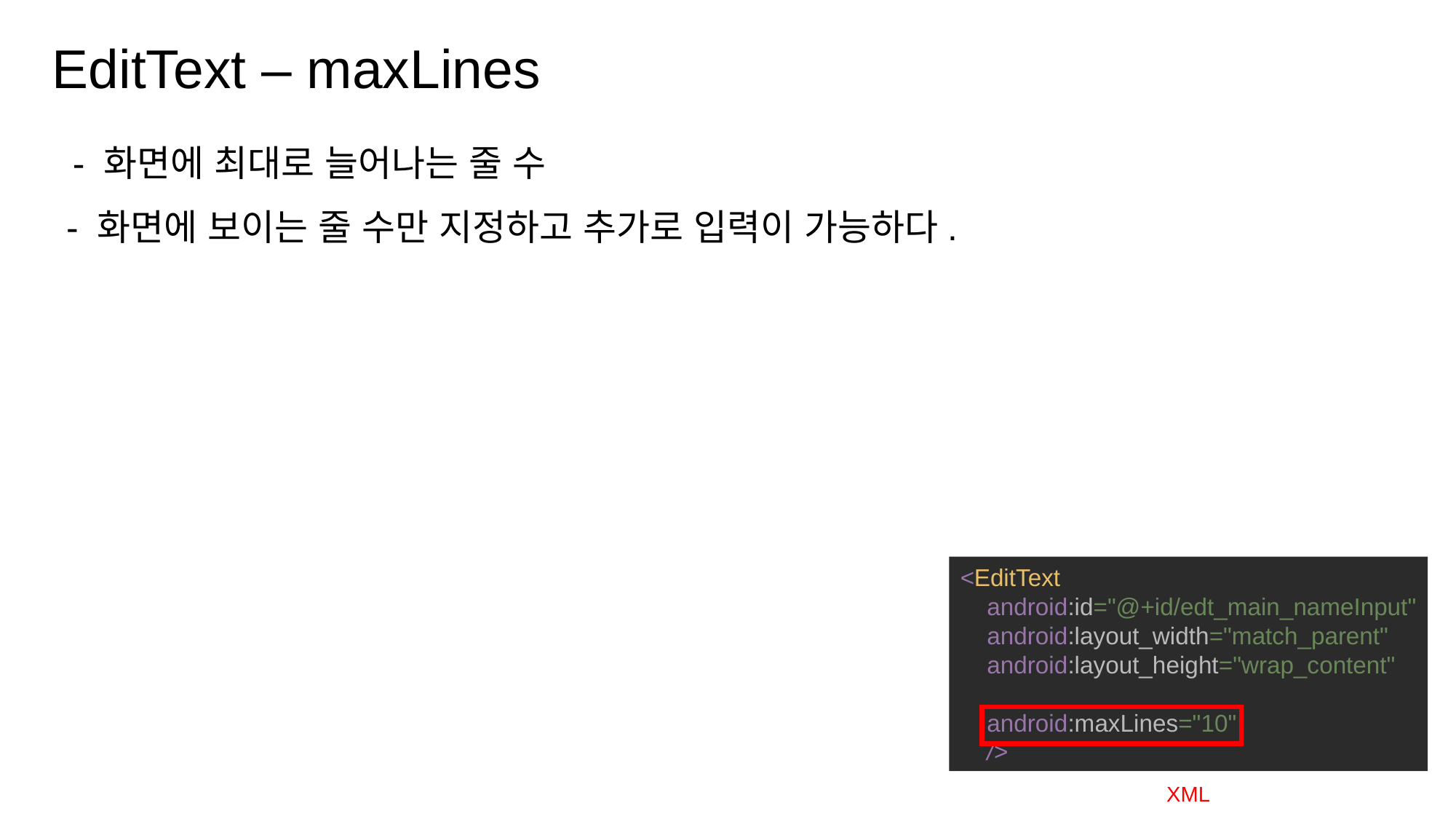

EditText – maxLines
나눔스퀘어OTF ExtraBold
나눔스퀘어OTF Bold
- 화면에 최대로 늘어나는 줄 수
나눔스퀘어OTF
- 화면에 보이는 줄 수만 지정하고 추가로 입력이 가능하다.
나눔스퀘어_ac ExtraBold
나눔스퀘어_ac Bold
나눔스퀘어_ac
나눔스퀘어 ExtraBold
나눔스퀘어 Bold
<EditText
    android:id="@+id/edt_main_nameInput"
    android:layout_width="match_parent"
    android:layout_height="wrap_content"
    android:maxLines="10"
    />
나눔스퀘어
실행 화면
XML
나눔스퀘어 Light

Kotlin

XML